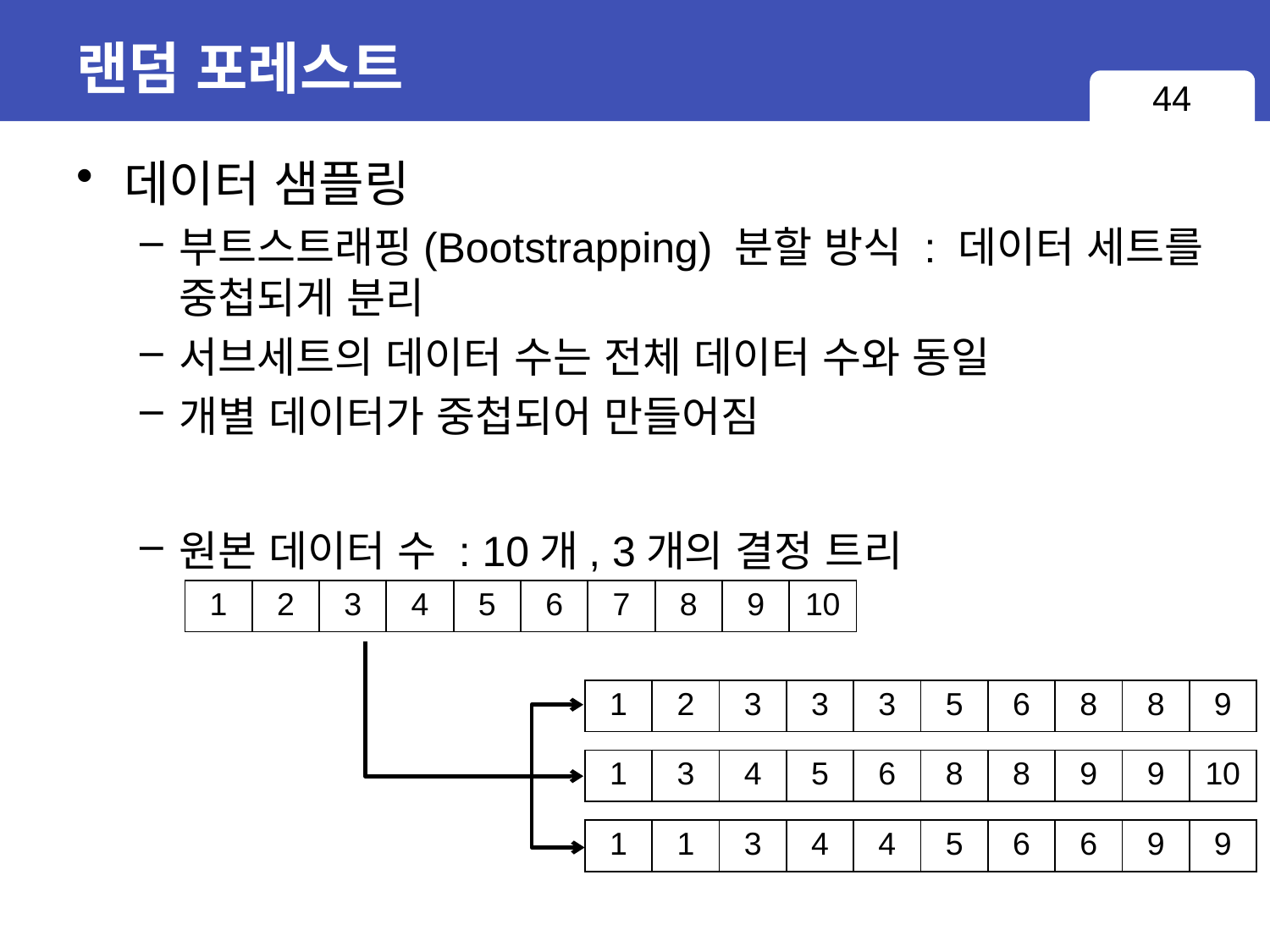

# 랜덤 포레스트
44
데이터 샘플링
부트스트래핑(Bootstrapping) 분할 방식 : 데이터 세트를 중첩되게 분리
서브세트의 데이터 수는 전체 데이터 수와 동일
개별 데이터가 중첩되어 만들어짐

원본 데이터 수 : 10개, 3개의 결정 트리
| 1 | 2 | 3 | 4 | 5 | 6 | 7 | 8 | 9 | 10 |
| --- | --- | --- | --- | --- | --- | --- | --- | --- | --- |

| 1 | 2 | 3 | 3 | 3 | 5 | 6 | 8 | 8 | 9 |
| --- | --- | --- | --- | --- | --- | --- | --- | --- | --- |

| 1 | 3 | 4 | 5 | 6 | 8 | 8 | 9 | 9 | 10 |
| --- | --- | --- | --- | --- | --- | --- | --- | --- | --- |
| 1 | 1 | 3 | 4 | 4 | 5 | 6 | 6 | 9 | 9 |
| --- | --- | --- | --- | --- | --- | --- | --- | --- | --- |